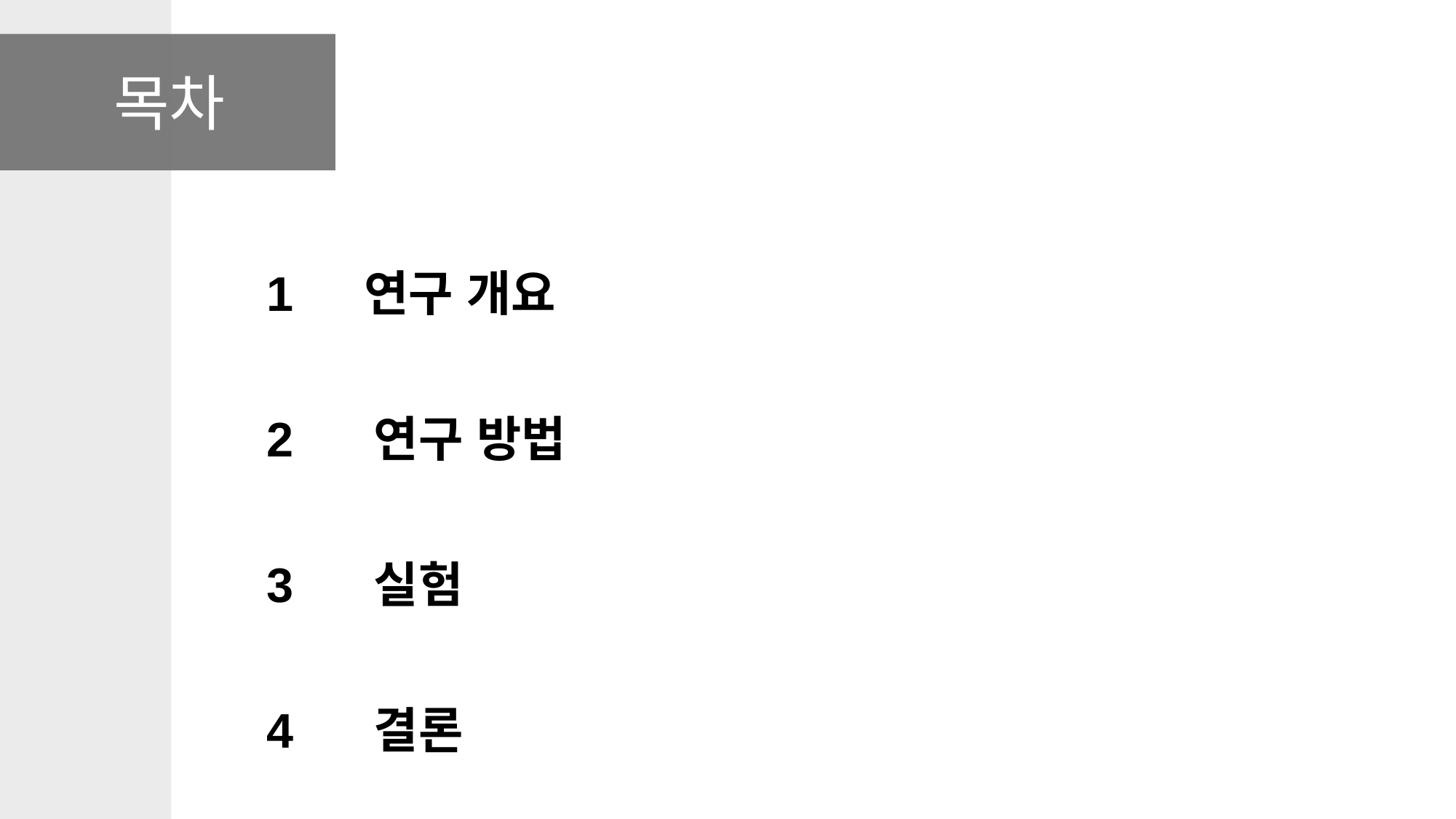

목차
    연구 개요
    연구 방법
    실험
    결론